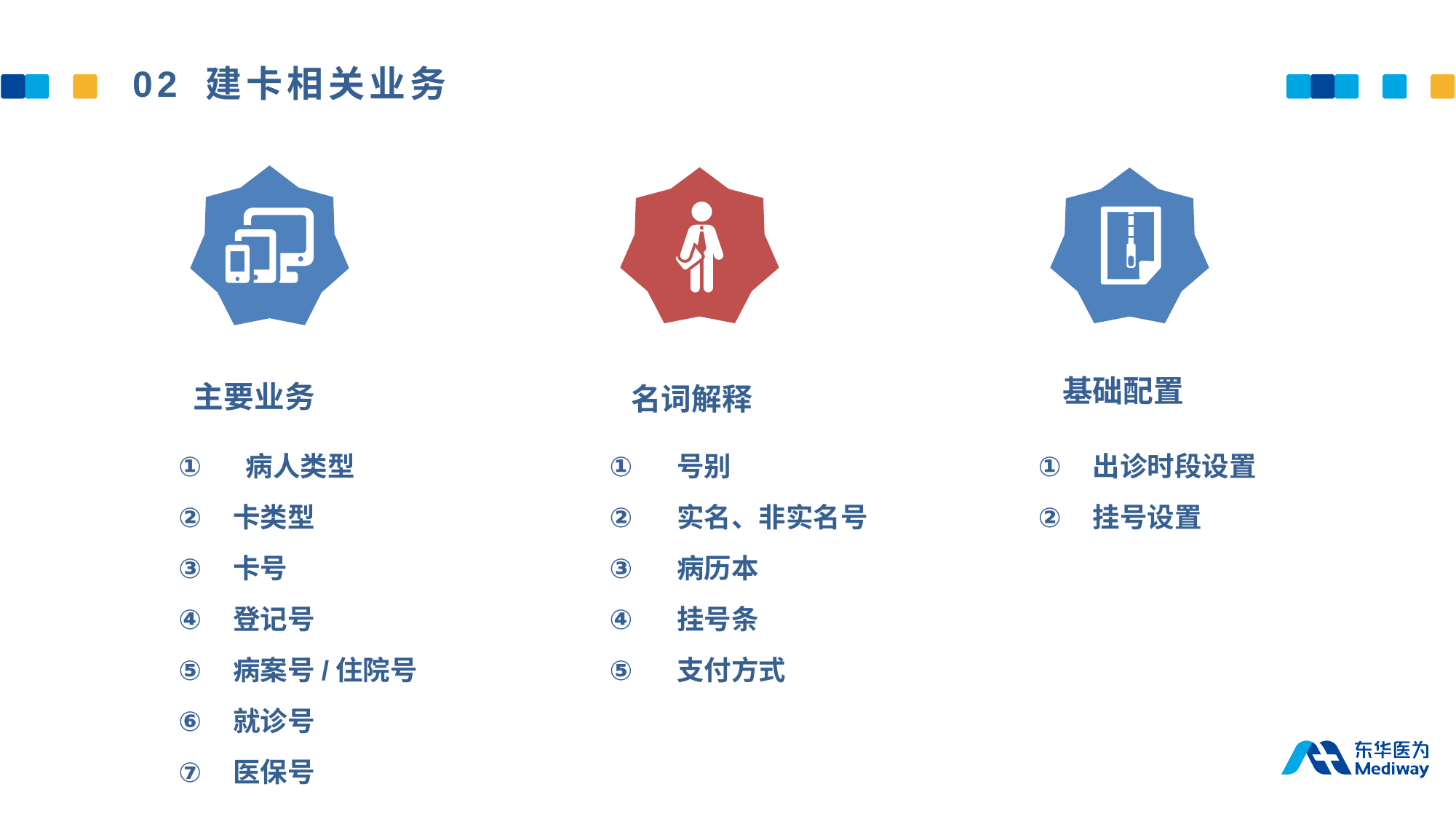

02 建卡相关业务

基础配置
主要业务
名词解释
 病人类型
卡类型
卡号
登记号
病案号/住院号
就诊号
医保号

 号别
 实名、非实名号
 病历本
 挂号条
 支付方式
出诊时段设置
挂号设置